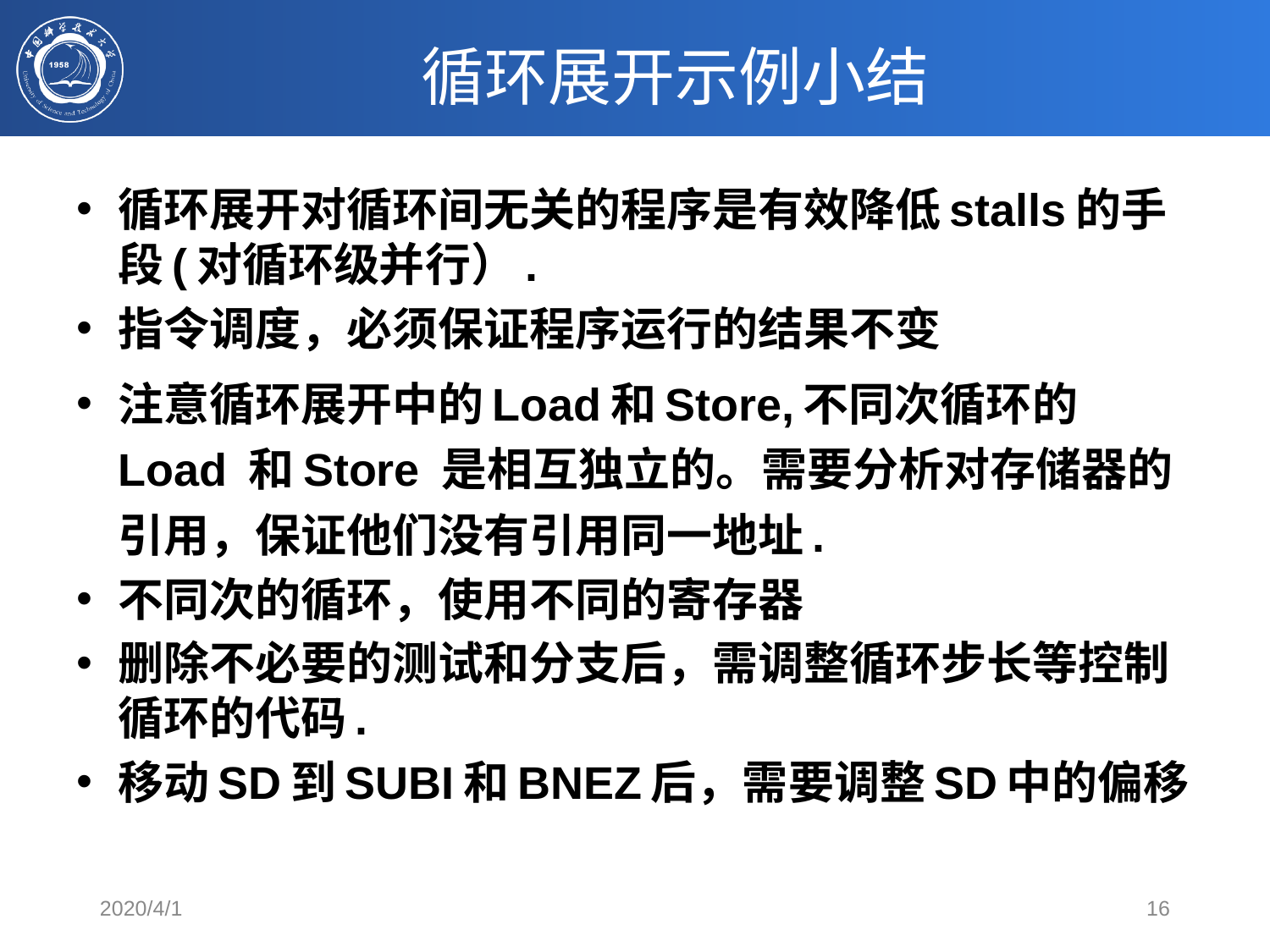

# 循环展开示例小结
循环展开对循环间无关的程序是有效降低stalls的手段(对循环级并行）.
指令调度，必须保证程序运行的结果不变
注意循环展开中的Load和Store,不同次循环的Load 和Store 是相互独立的。需要分析对存储器的引用，保证他们没有引用同一地址.
不同次的循环，使用不同的寄存器
删除不必要的测试和分支后，需调整循环步长等控制循环的代码.
移动SD到SUBI和BNEZ后，需要调整SD中的偏移
2020/4/1
16